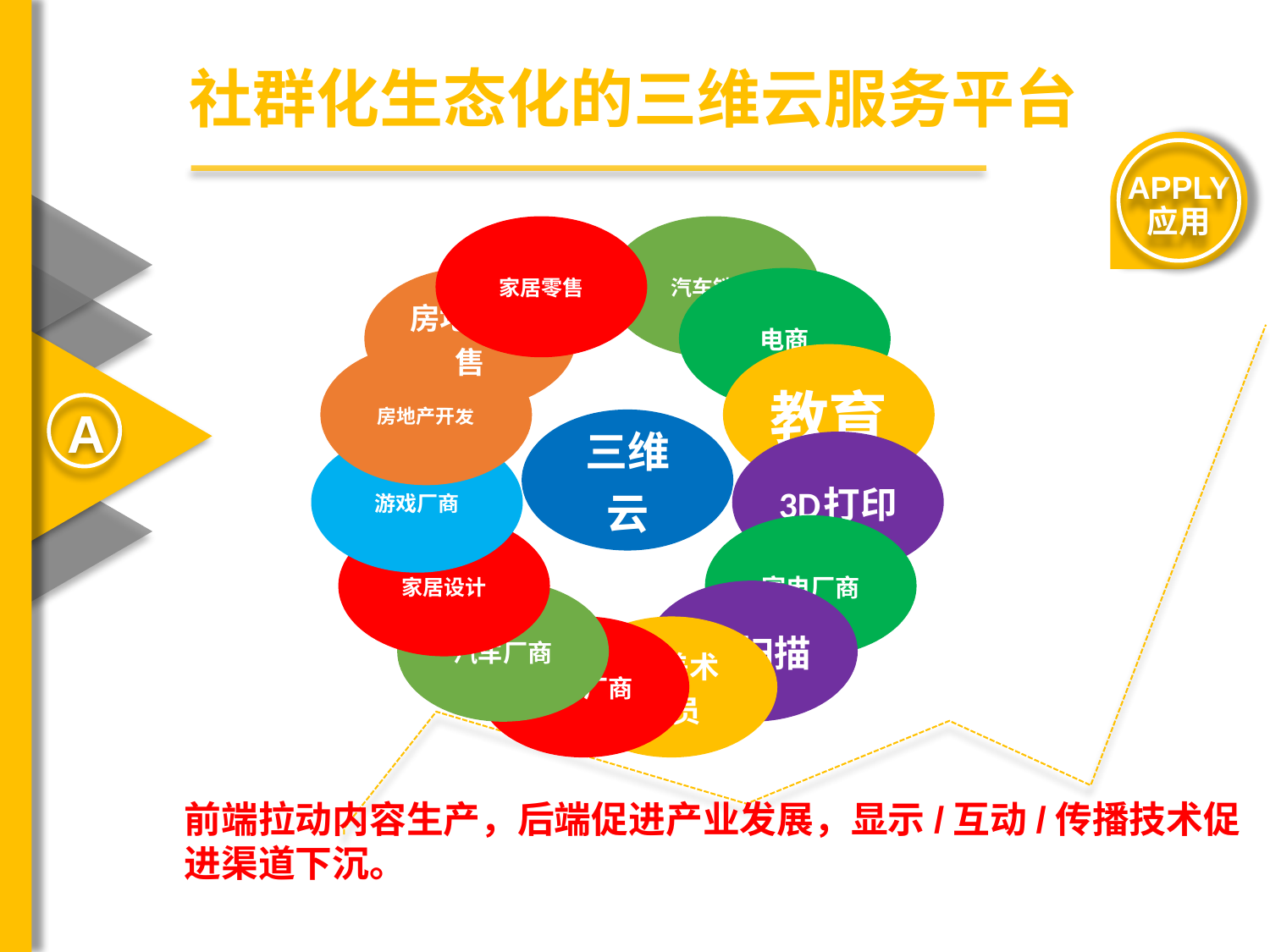

社群化生态化的三维云服务平台

APPLY
应用

三维云
汽车销售
电商
教育
家电厂商
3D扫描
3D打印
家具厂商
汽车厂商
家居设计
游戏厂商
房地产开发
家居零售
房地产销售

A

前端拉动内容生产，后端促进产业发展，显示/互动/传播技术促进渠道下沉。